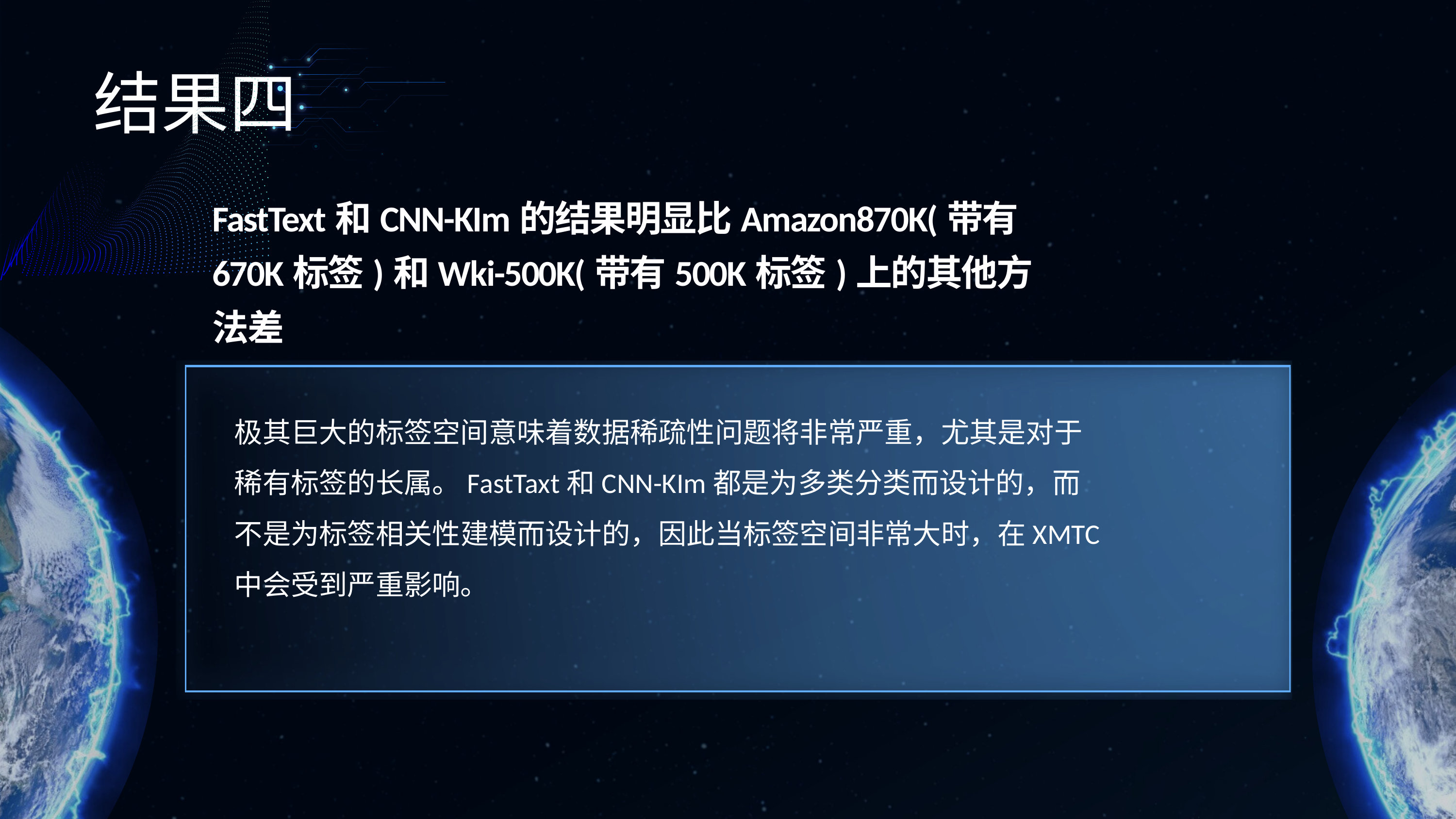

结果四
FastText和CNN-KIm的结果明显比Amazon870K(带有670K标签)和Wki-500K(带有500K标签)上的其他方法差

极其巨大的标签空间意味着数据稀疏性问题将非常严重，尤其是对于稀有标签的长属。FastTaxt和CNN-KIm都是为多类分类而设计的，而不是为标签相关性建模而设计的，因此当标签空间非常大时，在XMTC中会受到严重影响。